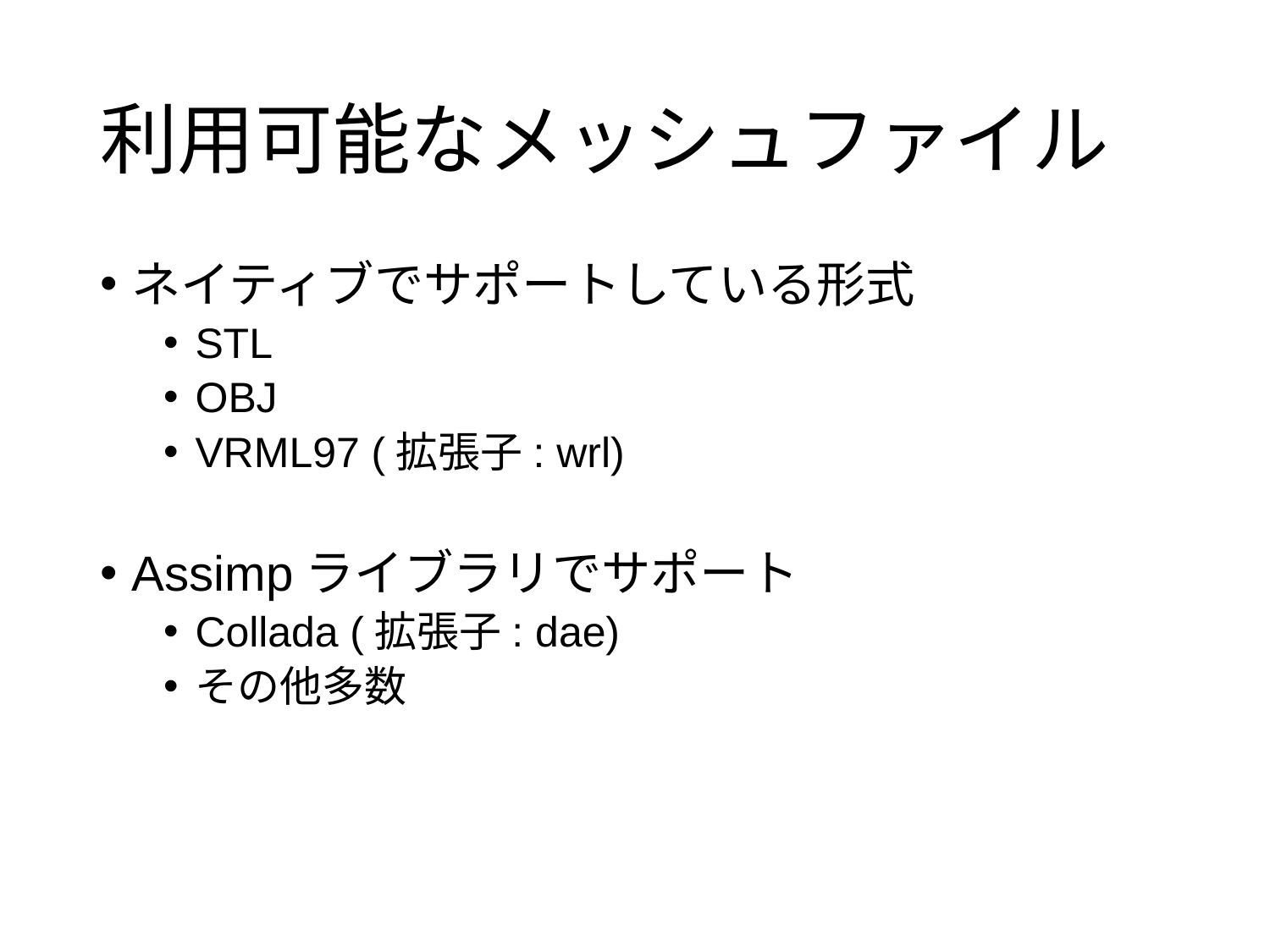

# 利用可能なメッシュファイル
ネイティブでサポートしている形式
STL
OBJ
VRML97 (拡張子: wrl)

Assimpライブラリでサポート
Collada (拡張子: dae)
その他多数